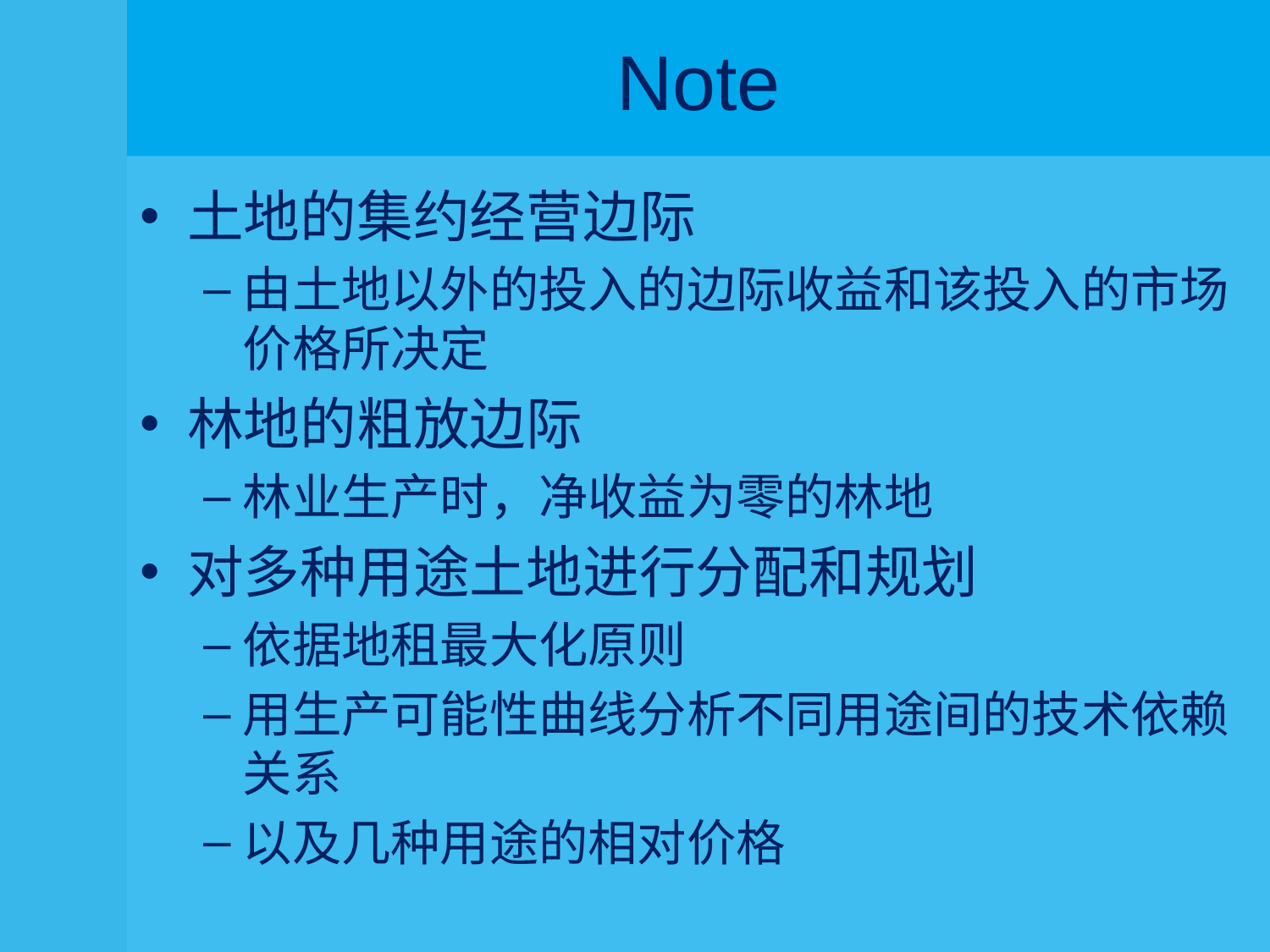

# Note
土地的集约经营边际
由土地以外的投入的边际收益和该投入的市场价格所决定
林地的粗放边际
林业生产时，净收益为零的林地
对多种用途土地进行分配和规划
依据地租最大化原则
用生产可能性曲线分析不同用途间的技术依赖关系
以及几种用途的相对价格